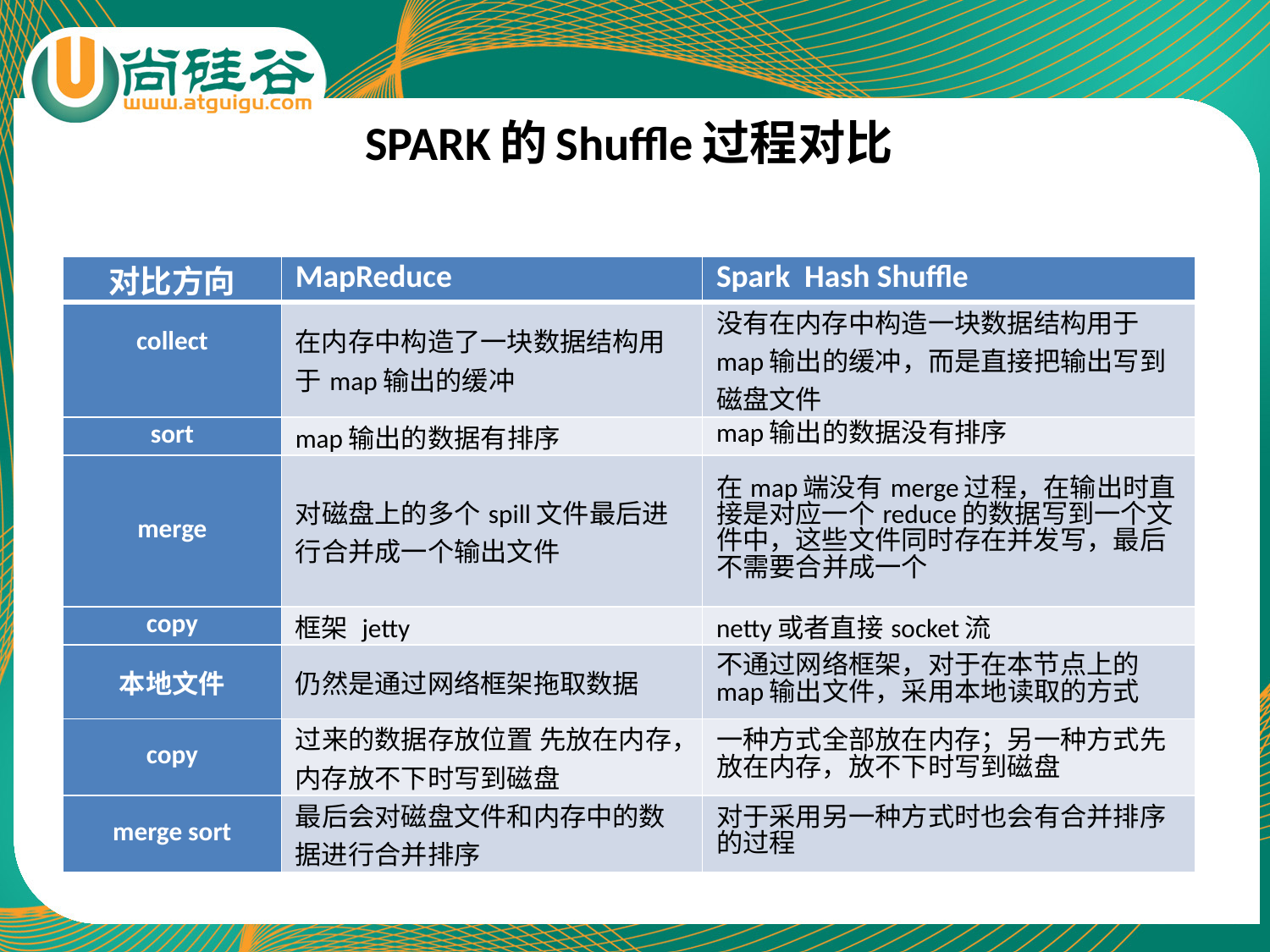

# SPARK的Shuffle过程对比
| 对比方向 | MapReduce | Spark Hash Shuffle |
| --- | --- | --- |
| collect | 在内存中构造了一块数据结构用于map输出的缓冲 | 没有在内存中构造一块数据结构用于map输出的缓冲，而是直接把输出写到磁盘文件 |
| sort | map输出的数据有排序 | map输出的数据没有排序 |
| merge | 对磁盘上的多个spill文件最后进行合并成一个输出文件 | 在map端没有merge过程，在输出时直接是对应一个reduce的数据写到一个文件中，这些文件同时存在并发写，最后不需要合并成一个 |
| copy | 框架 jetty | netty或者直接socket流 |
| 本地文件 | 仍然是通过网络框架拖取数据 | 不通过网络框架，对于在本节点上的map输出文件，采用本地读取的方式 |
| copy | 过来的数据存放位置 先放在内存，内存放不下时写到磁盘 | 一种方式全部放在内存；另一种方式先放在内存，放不下时写到磁盘 |
| merge sort | 最后会对磁盘文件和内存中的数据进行合并排序 | 对于采用另一种方式时也会有合并排序的过程 |